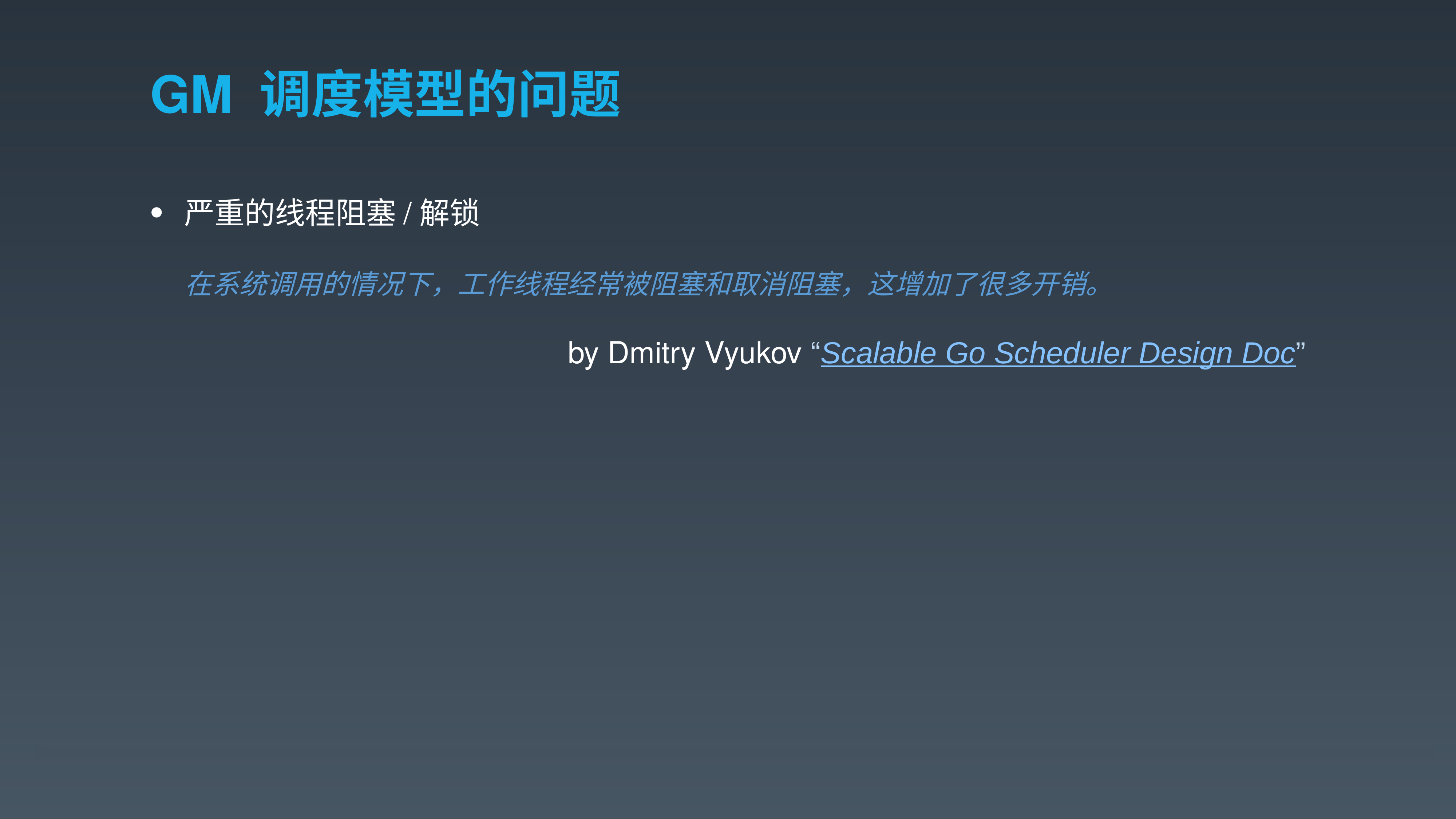

# GM 调度模型的问题
严重的线程阻塞/解锁
    在系统调用的情况下，工作线程经常被阻塞和取消阻塞，这增加了很多开销。
by Dmitry Vyukov “Scalable Go Scheduler Design Doc”